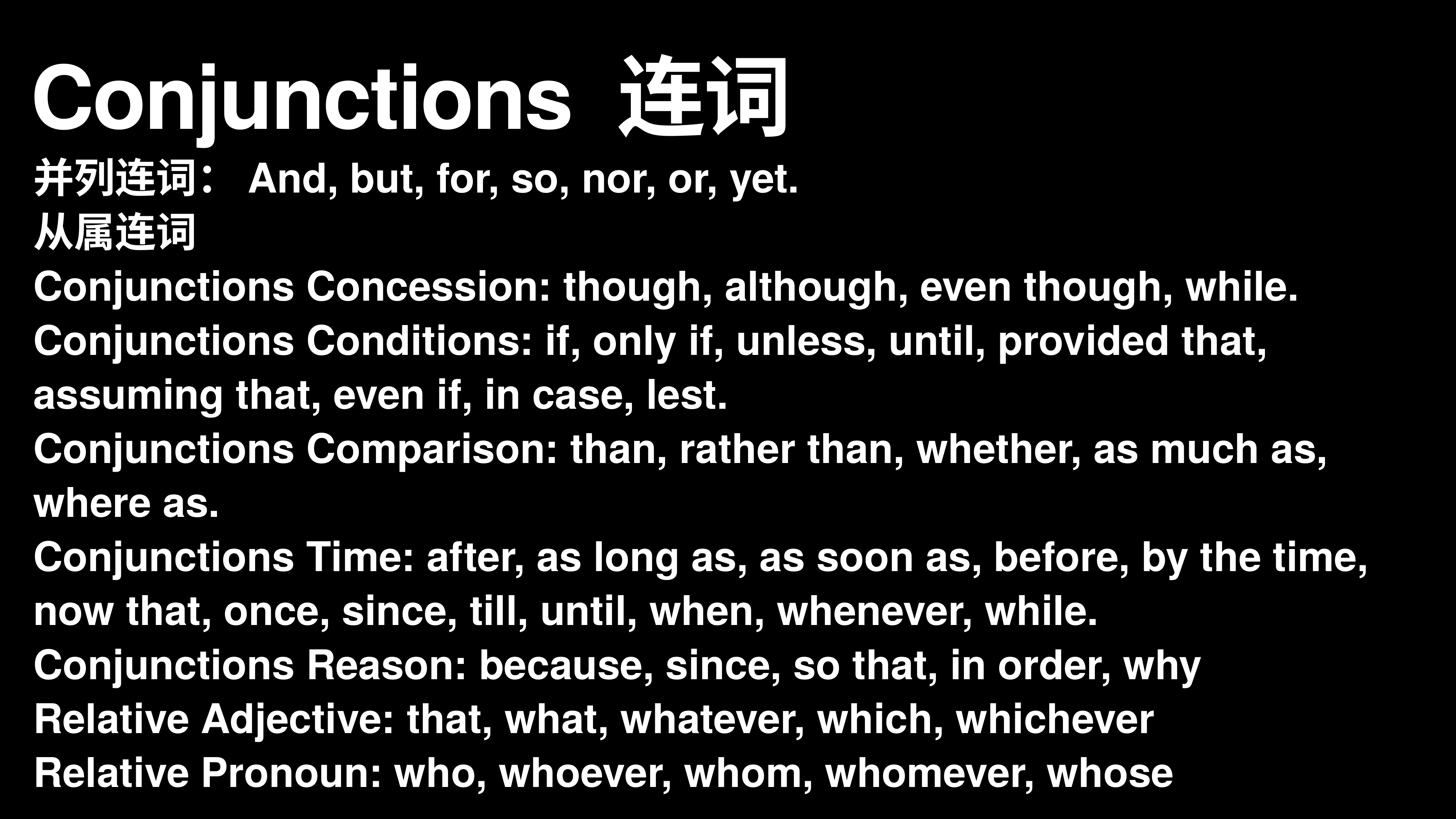

# Conjunctions 连词
并列连词：And, but, for, so, nor, or, yet.
从属连词
Conjunctions Concession: though, although, even though, while.
Conjunctions Conditions: if, only if, unless, until, provided that, assuming that, even if, in case, lest.
Conjunctions Comparison: than, rather than, whether, as much as, where as.
Conjunctions Time: after, as long as, as soon as, before, by the time, now that, once, since, till, until, when, whenever, while.
Conjunctions Reason: because, since, so that, in order, why
Relative Adjective: that, what, whatever, which, whichever
Relative Pronoun: who, whoever, whom, whomever, whose